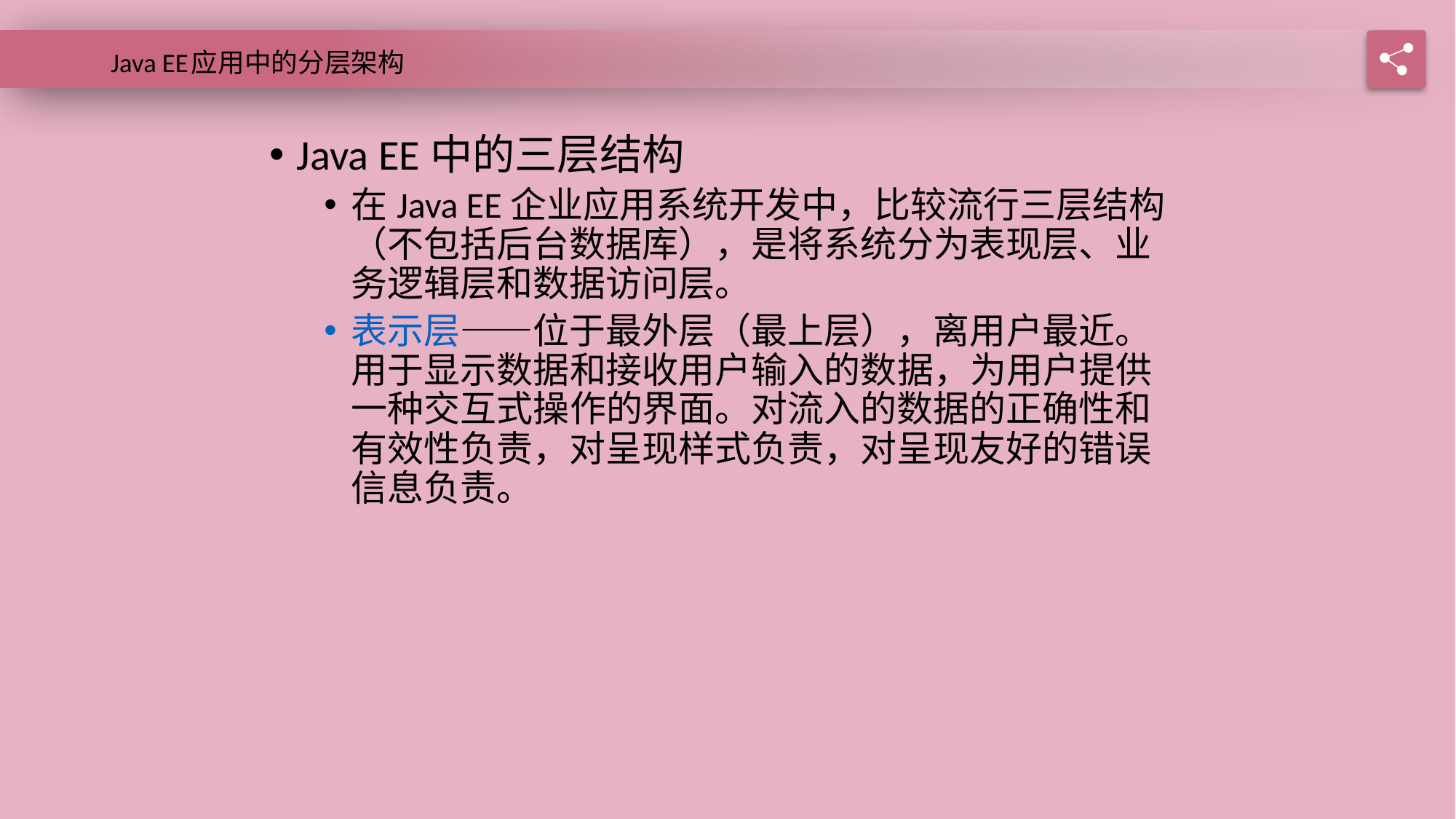

Java EE应用中的分层架构
Java EE中的三层结构
在Java EE企业应用系统开发中，比较流行三层结构（不包括后台数据库），是将系统分为表现层、业务逻辑层和数据访问层。
表示层——位于最外层（最上层），离用户最近。用于显示数据和接收用户输入的数据，为用户提供一种交互式操作的界面。对流入的数据的正确性和有效性负责，对呈现样式负责，对呈现友好的错误信息负责。